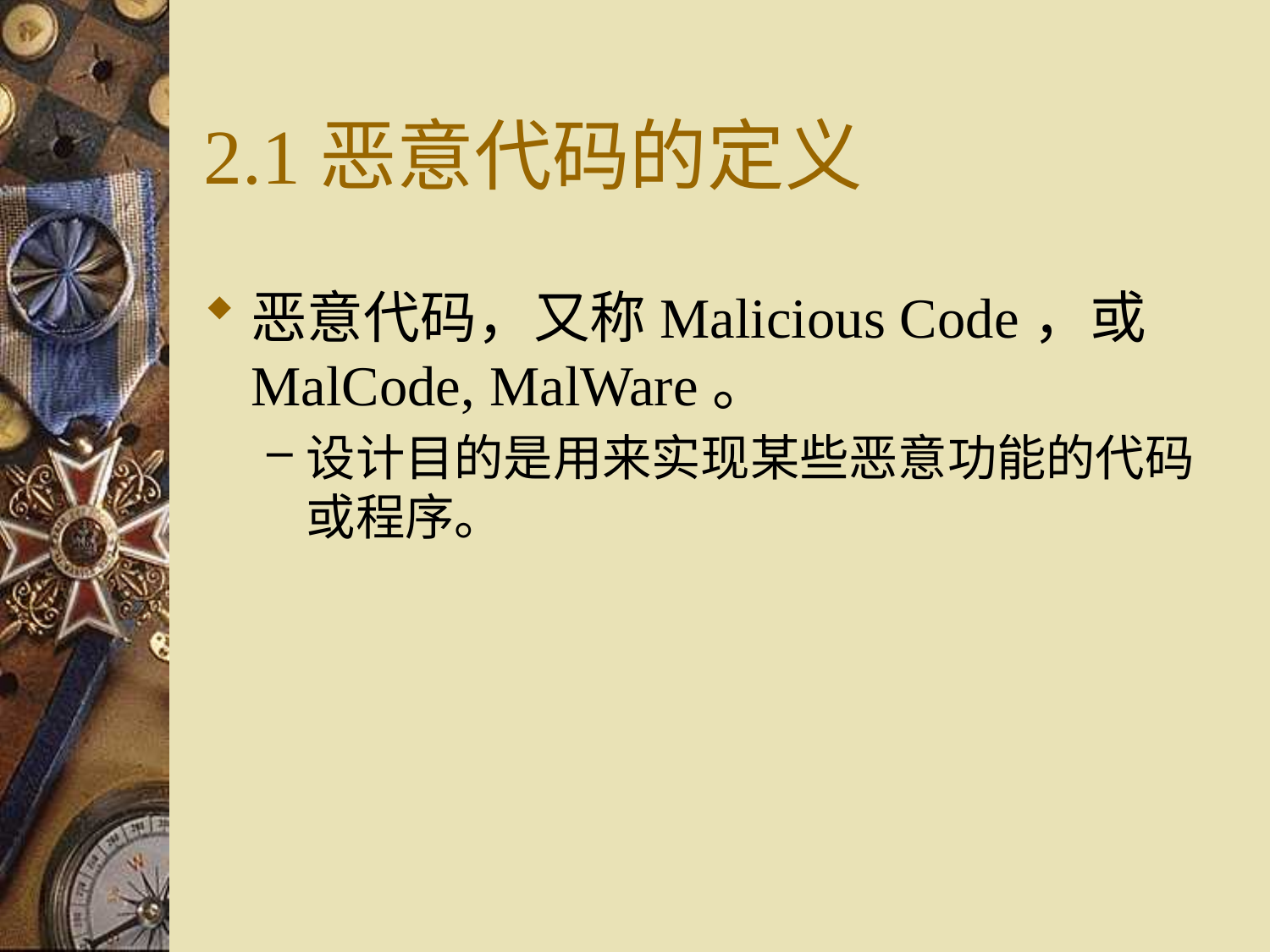

# 2.1恶意代码的定义
恶意代码，又称Malicious Code，或MalCode, MalWare。
设计目的是用来实现某些恶意功能的代码或程序。